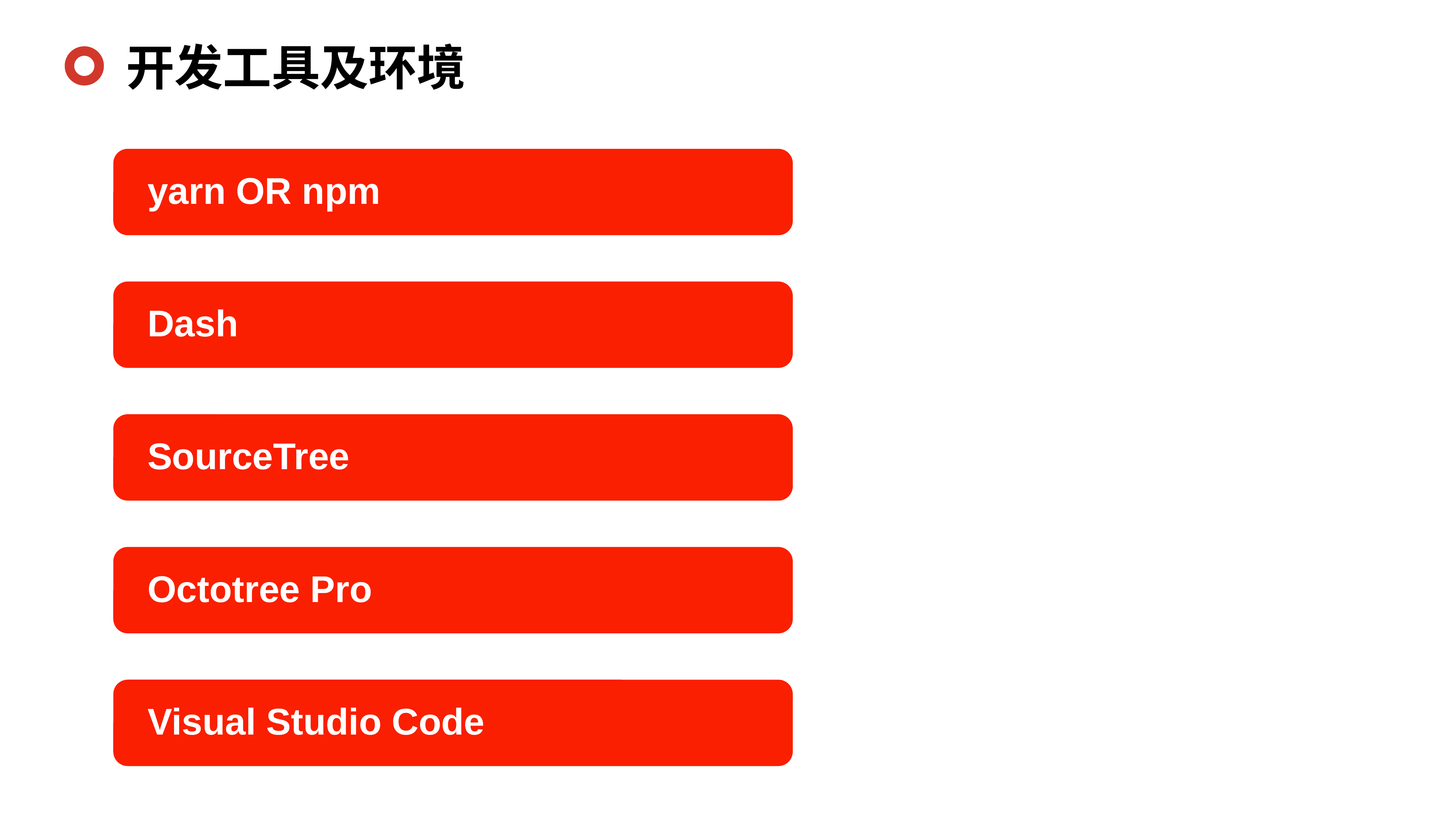

开发工具及环境

yarn OR npm
Dash
SourceTree
Octotree Pro
Visual Studio Code